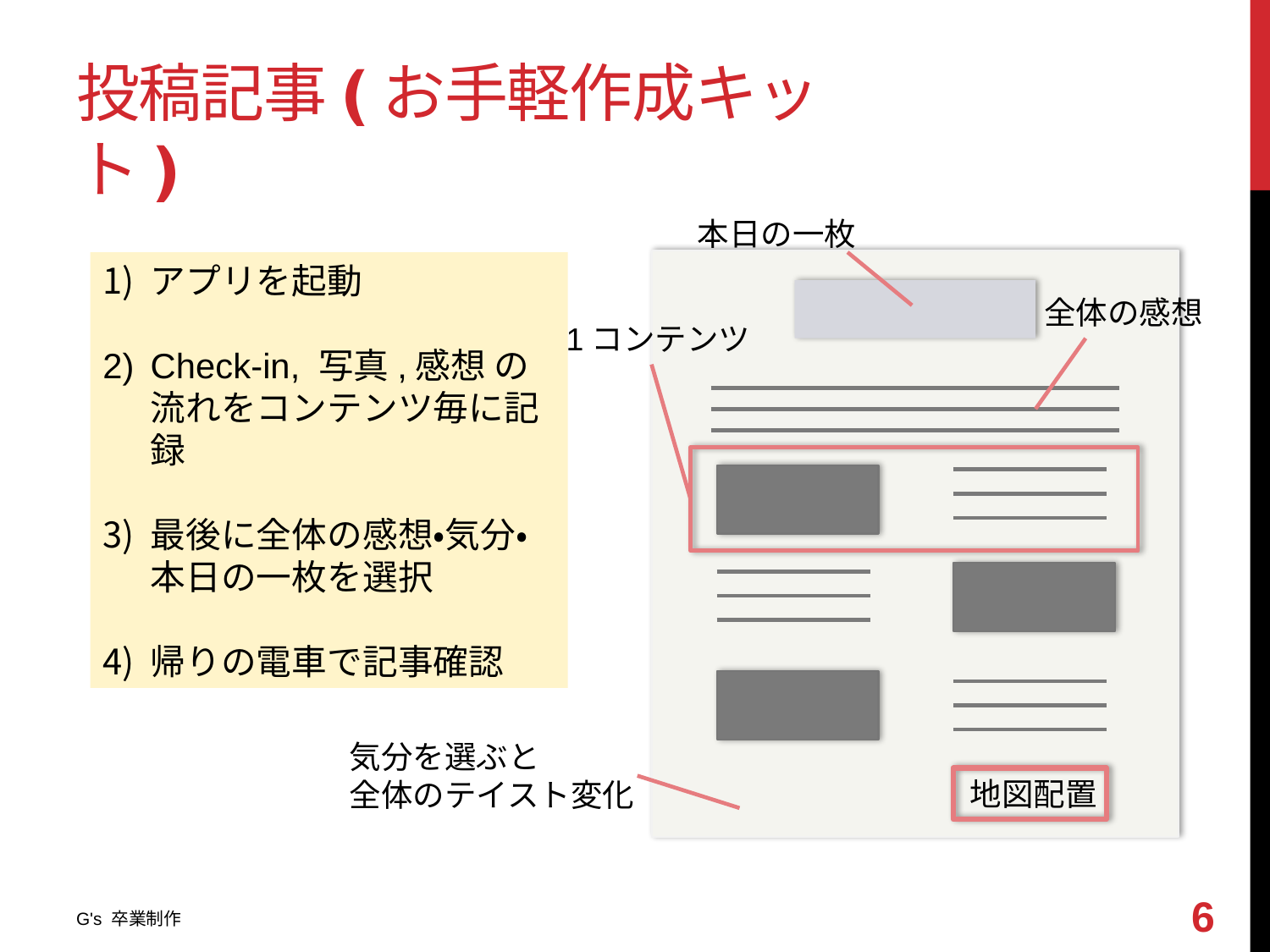

# 投稿記事(お手軽作成キット)
本日の一枚

アプリを起動
Check-in, 写真,感想 の
流れをコンテンツ毎に記録
最後に全体の感想・気分・
本日の一枚を選択
帰りの電車で記事確認
全体の感想
1コンテンツ

気分を選ぶと
全体のテイスト変化

地図配置
6
G's 卒業制作